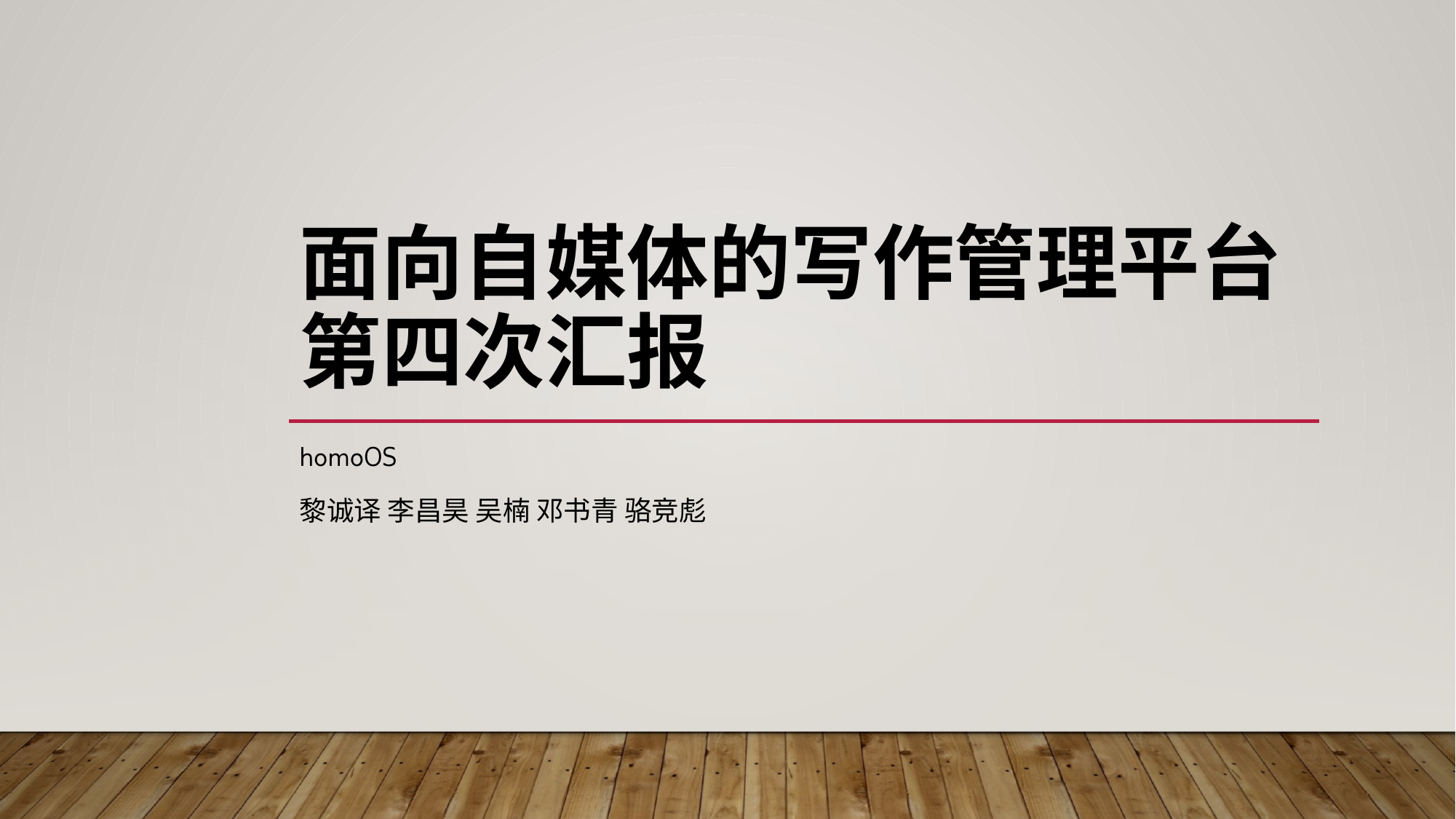

# 面向自媒体的写作管理平台 第四次汇报
homoOS
黎诚译 李昌昊 吴楠 邓书青 骆竞彪